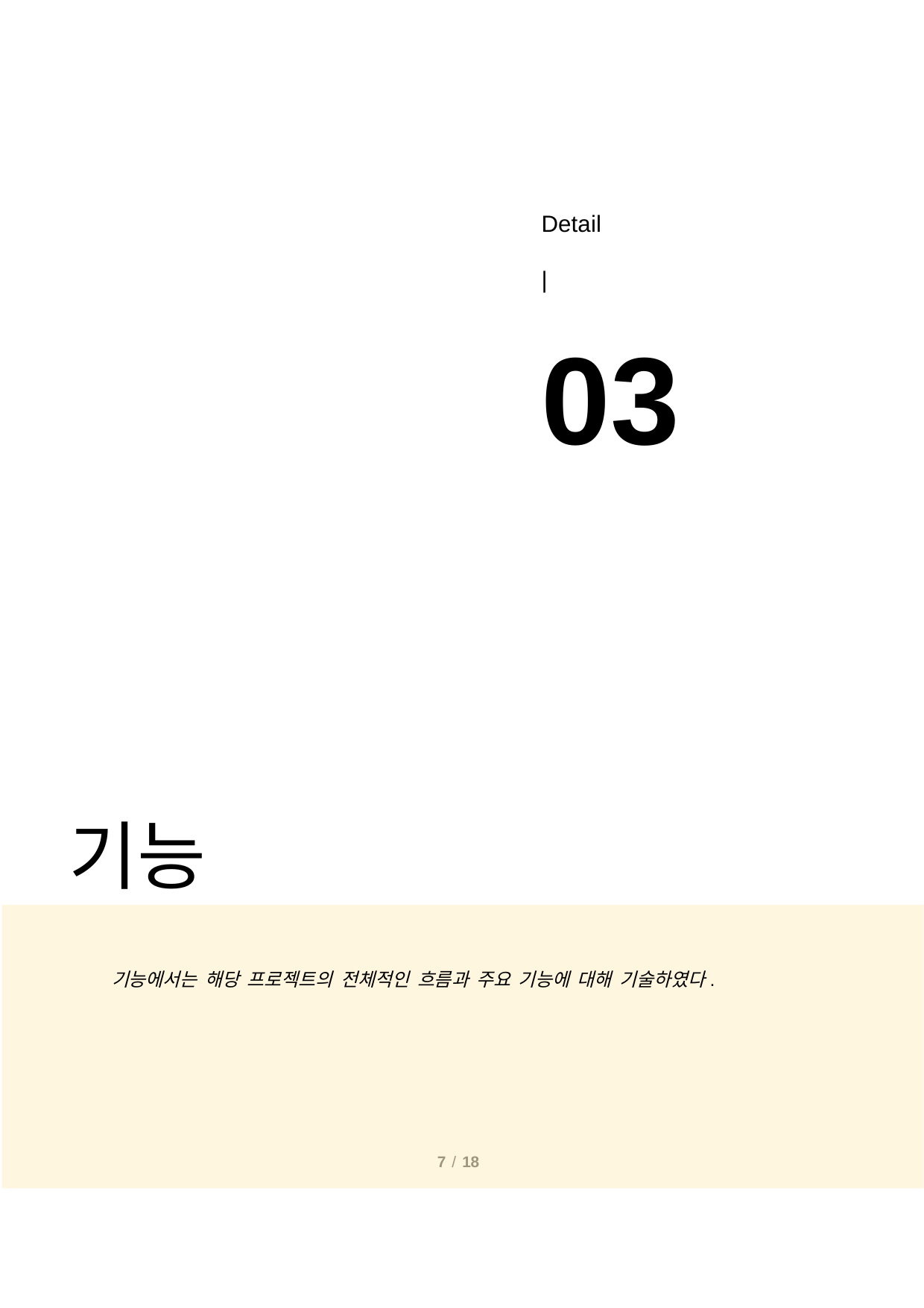

# Detail	|	03
기능

기능에서는 해당 프로젝트의 전체적인 흐름과 주요 기능에 대해 기술하였다.
 7 / 18